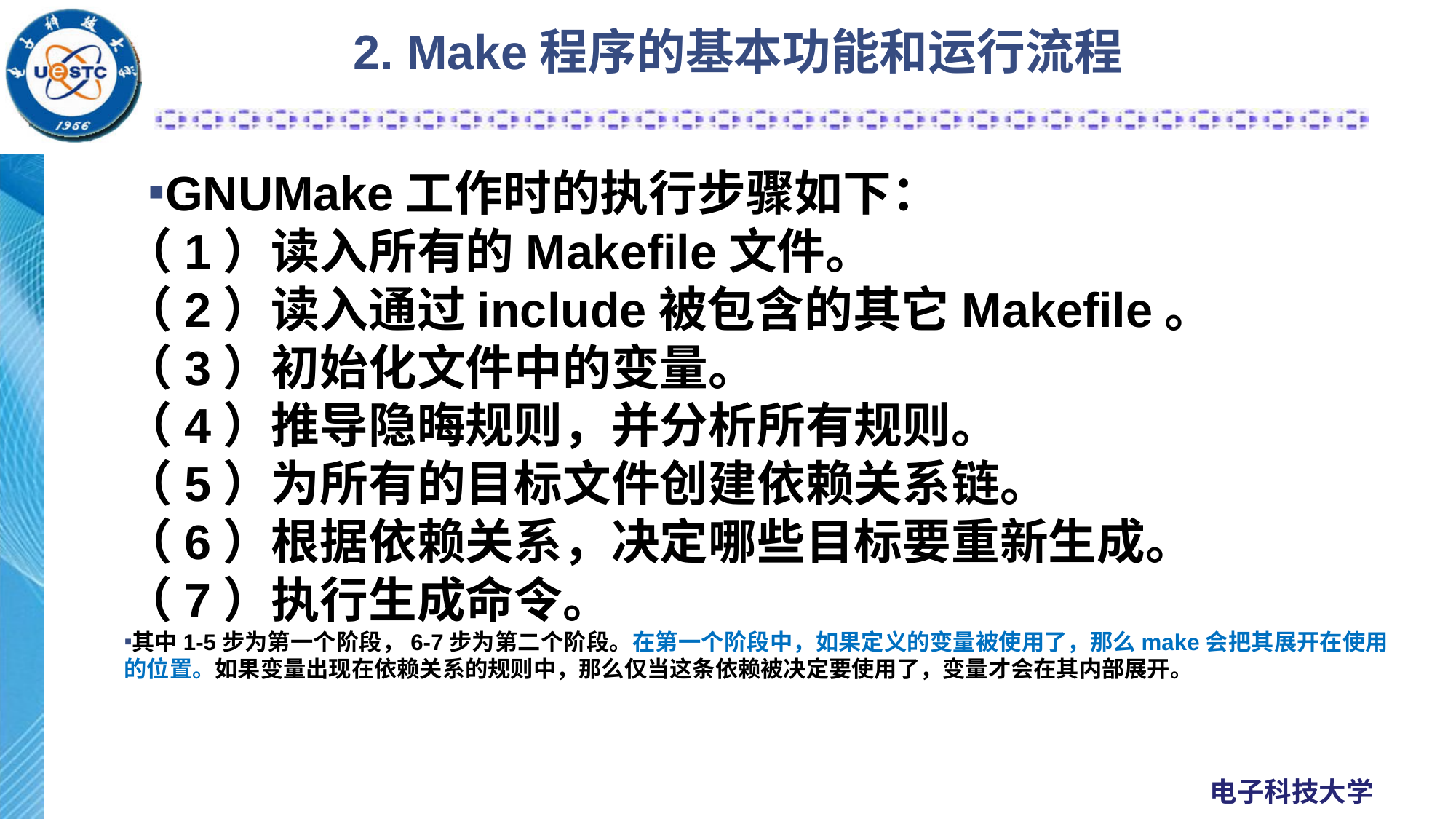

# 2. Make程序的基本功能和运行流程
GNUMake工作时的执行步骤如下：
（1）读入所有的Makefile文件。
（2）读入通过include被包含的其它Makefile。
（3）初始化文件中的变量。
（4）推导隐晦规则，并分析所有规则。
（5）为所有的目标文件创建依赖关系链。
（6）根据依赖关系，决定哪些目标要重新生成。
（7）执行生成命令。
其中1-5步为第一个阶段，6-7步为第二个阶段。在第一个阶段中，如果定义的变量被使用了，那么make会把其展开在使用的位置。如果变量出现在依赖关系的规则中，那么仅当这条依赖被决定要使用了，变量才会在其内部展开。